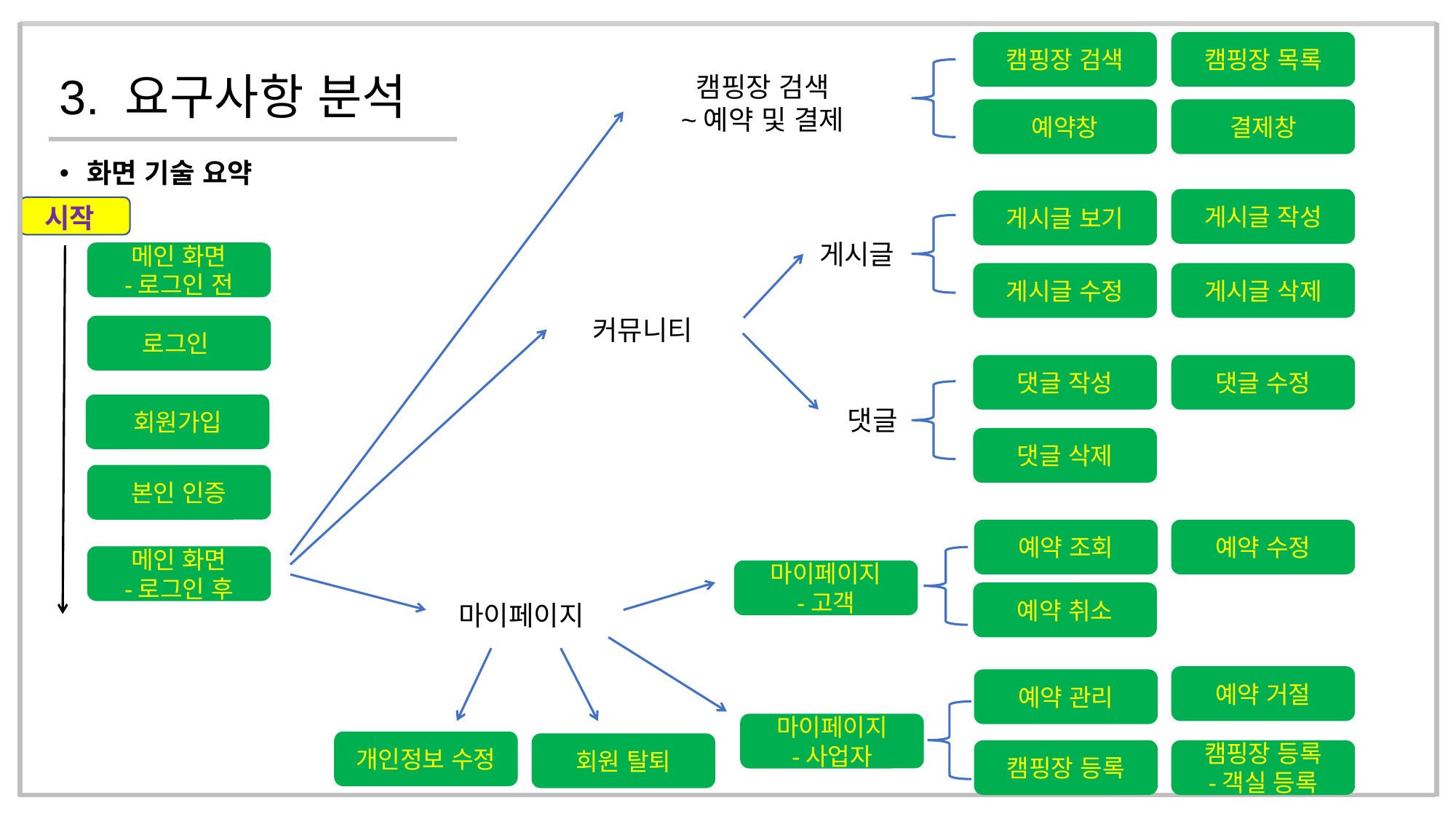

캠핑장 검색
캠핑장 목록
# 3. 요구사항 분석

캠핑장 검색
~예약 및 결제
결제창
예약창

화면 기술 요약
게시글 작성
게시글 보기
시작

게시글
메인 화면
-로그인 전
게시글 삭제
게시글 수정
커뮤니티
로그인
댓글 작성
댓글 수정

회원가입
댓글
댓글 삭제
본인 인증
예약 조회
예약 수정
메인 화면
-로그인 후

마이페이지
-고객
예약 취소
마이페이지
예약 거절
예약 관리

마이페이지
-사업자
개인정보 수정
회원 탈퇴
캠핑장 등록
-객실 등록
캠핑장 등록